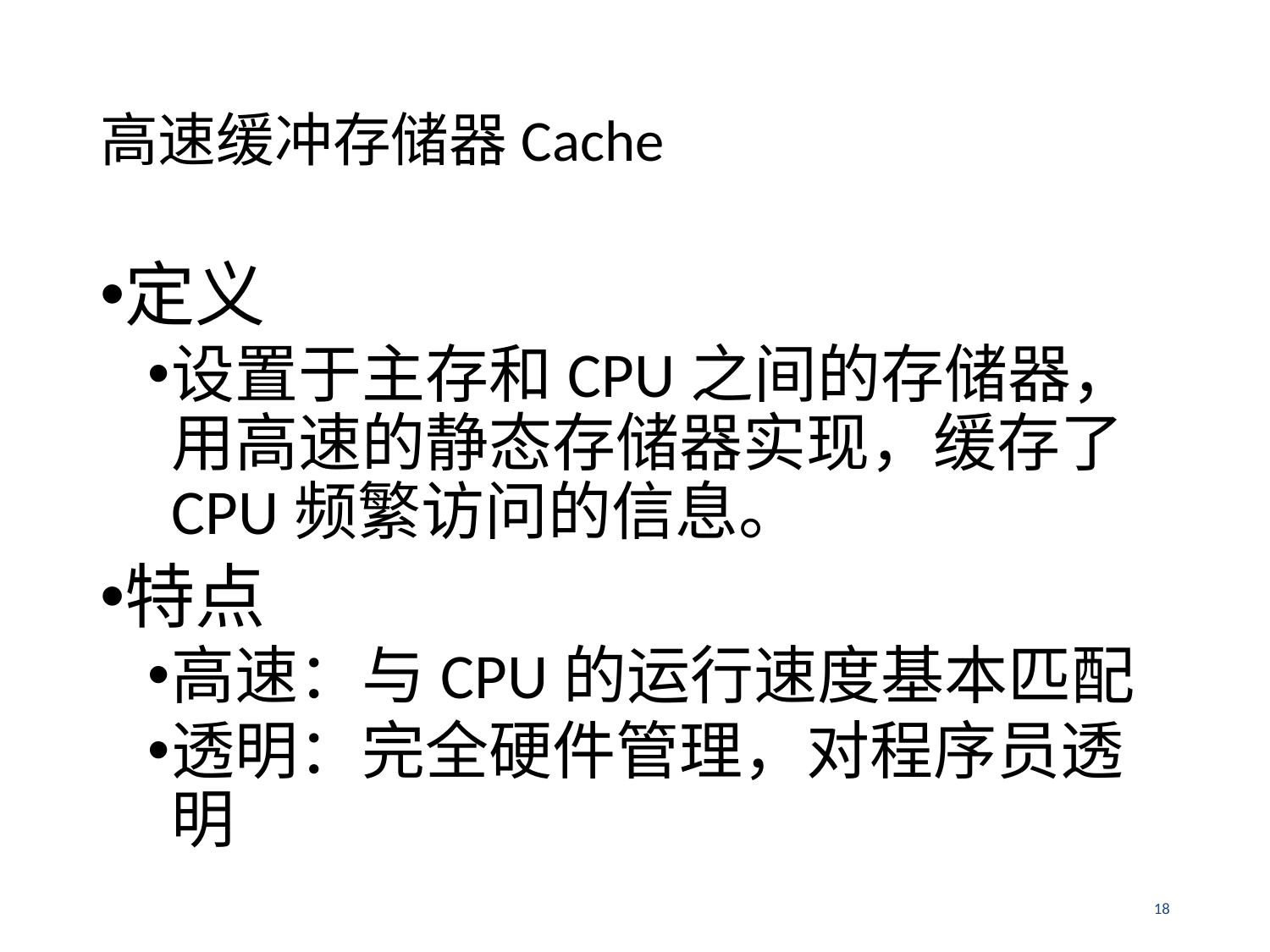

# 高速缓冲存储器Cache
定义
设置于主存和CPU之间的存储器，用高速的静态存储器实现，缓存了CPU频繁访问的信息。
特点
高速：与CPU的运行速度基本匹配
透明：完全硬件管理，对程序员透明

18